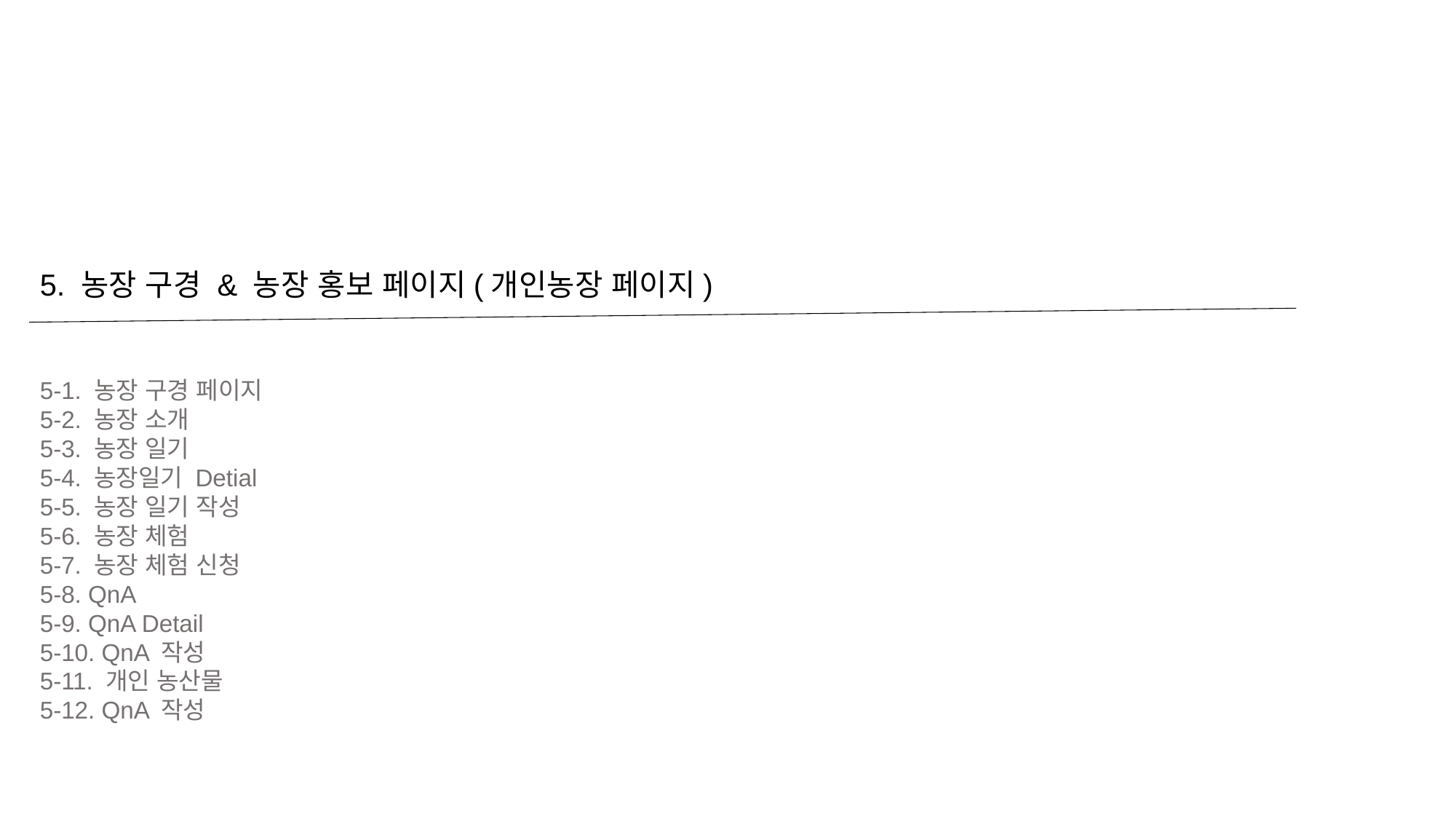

5. 농장 구경 & 농장 홍보 페이지(개인농장 페이지)
5-1. 농장 구경 페이지
5-2. 농장 소개
5-3. 농장 일기
5-4. 농장일기 Detial
5-5. 농장 일기 작성
5-6. 농장 체험
5-7. 농장 체험 신청
5-8. QnA
5-9. QnA Detail
5-10. QnA 작성
5-11. 개인 농산물
5-12. QnA 작성